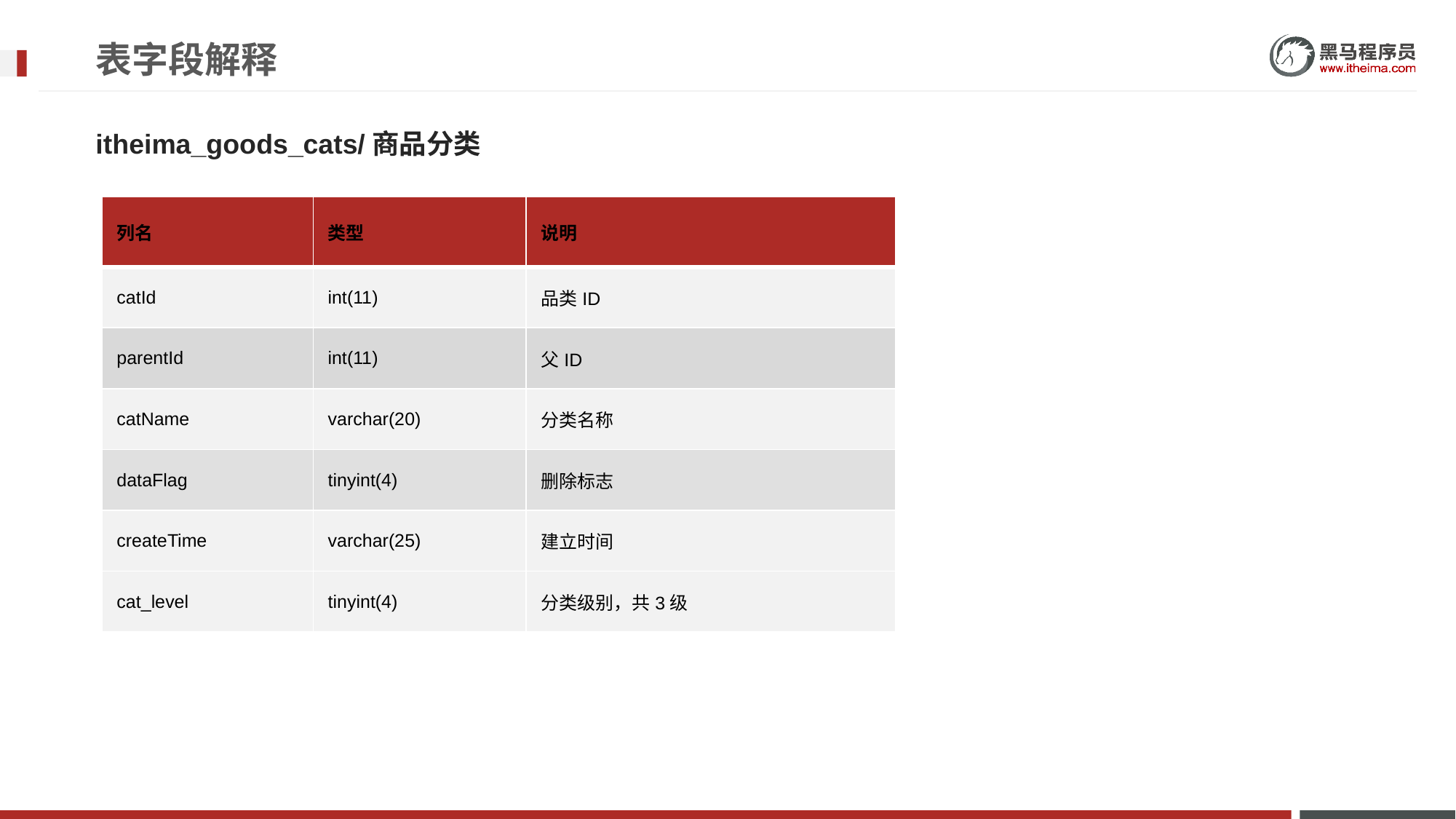

# 表字段解释
itheima_goods_cats/商品分类
| 列名 | 类型 | 说明 |
| --- | --- | --- |
| catId | int(11) | 品类ID |
| parentId | int(11) | 父ID |
| catName | varchar(20) | 分类名称 |
| dataFlag | tinyint(4) | 删除标志 |
| createTime | varchar(25) | 建立时间 |
| cat\_level | tinyint(4) | 分类级别，共3级 |